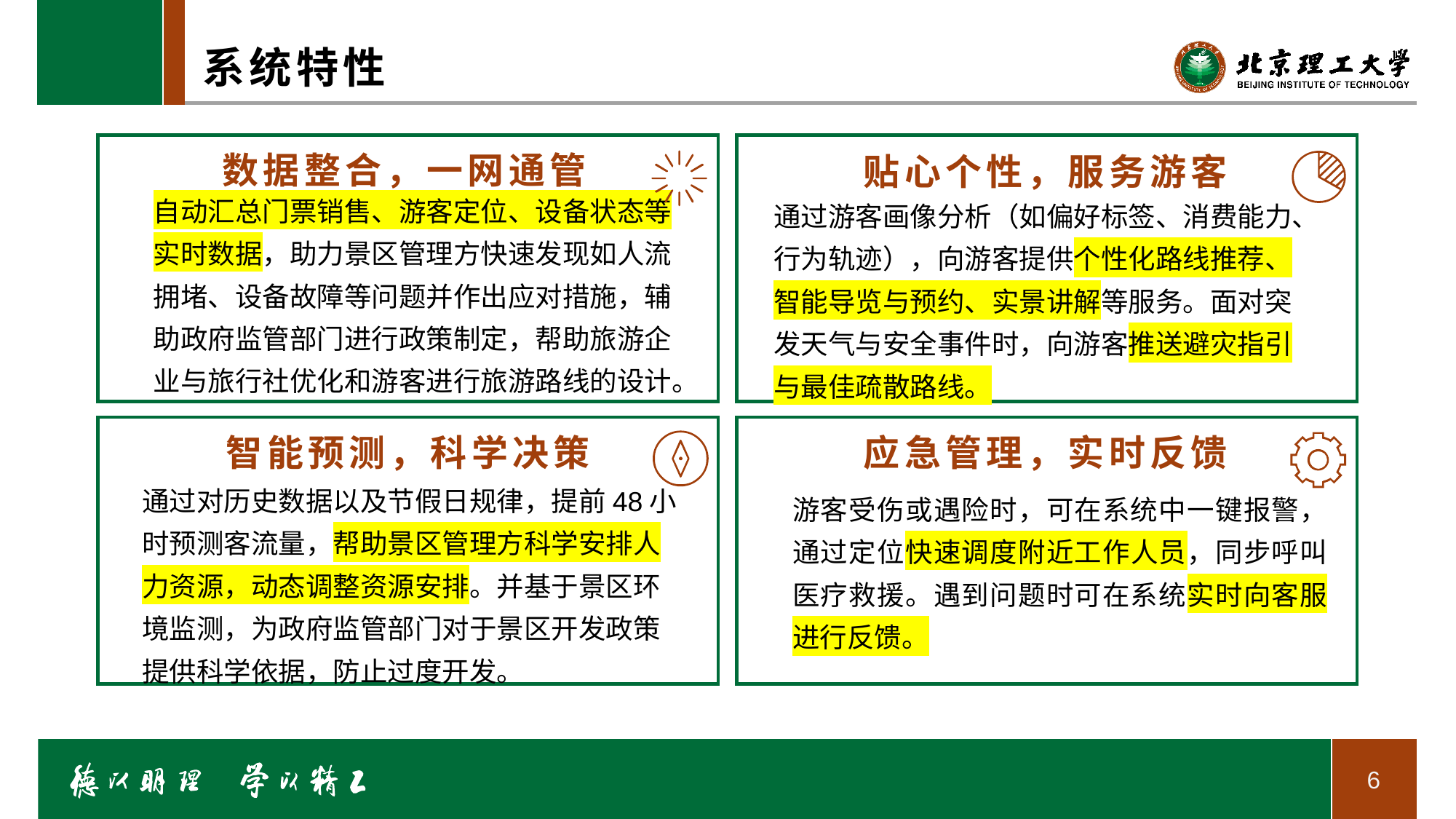

# 系统特性

数据整合，一网通管
贴心个性，服务游客

自动汇总门票销售、游客定位、设备状态等实时数据，助力景区管理方快速发现如人流拥堵、设备故障等问题并作出应对措施，辅助政府监管部门进行政策制定，帮助旅游企业与旅行社优化和游客进行旅游路线的设计。
通过游客画像分析（如偏好标签、消费能力、行为轨迹），向游客提供个性化路线推荐、智能导览与预约、实景讲解等服务。面对突发天气与安全事件时，向游客推送避灾指引与最佳疏散路线。

智能预测，科学决策
应急管理，实时反馈

通过对历史数据以及节假日规律，提前48小时预测客流量，帮助景区管理方科学安排人力资源，动态调整资源安排。并基于景区环境监测，为政府监管部门对于景区开发政策提供科学依据，防止过度开发。
游客受伤或遇险时，可在系统中一键报警，通过定位快速调度附近工作人员，同步呼叫医疗救援。遇到问题时可在系统实时向客服进行反馈。